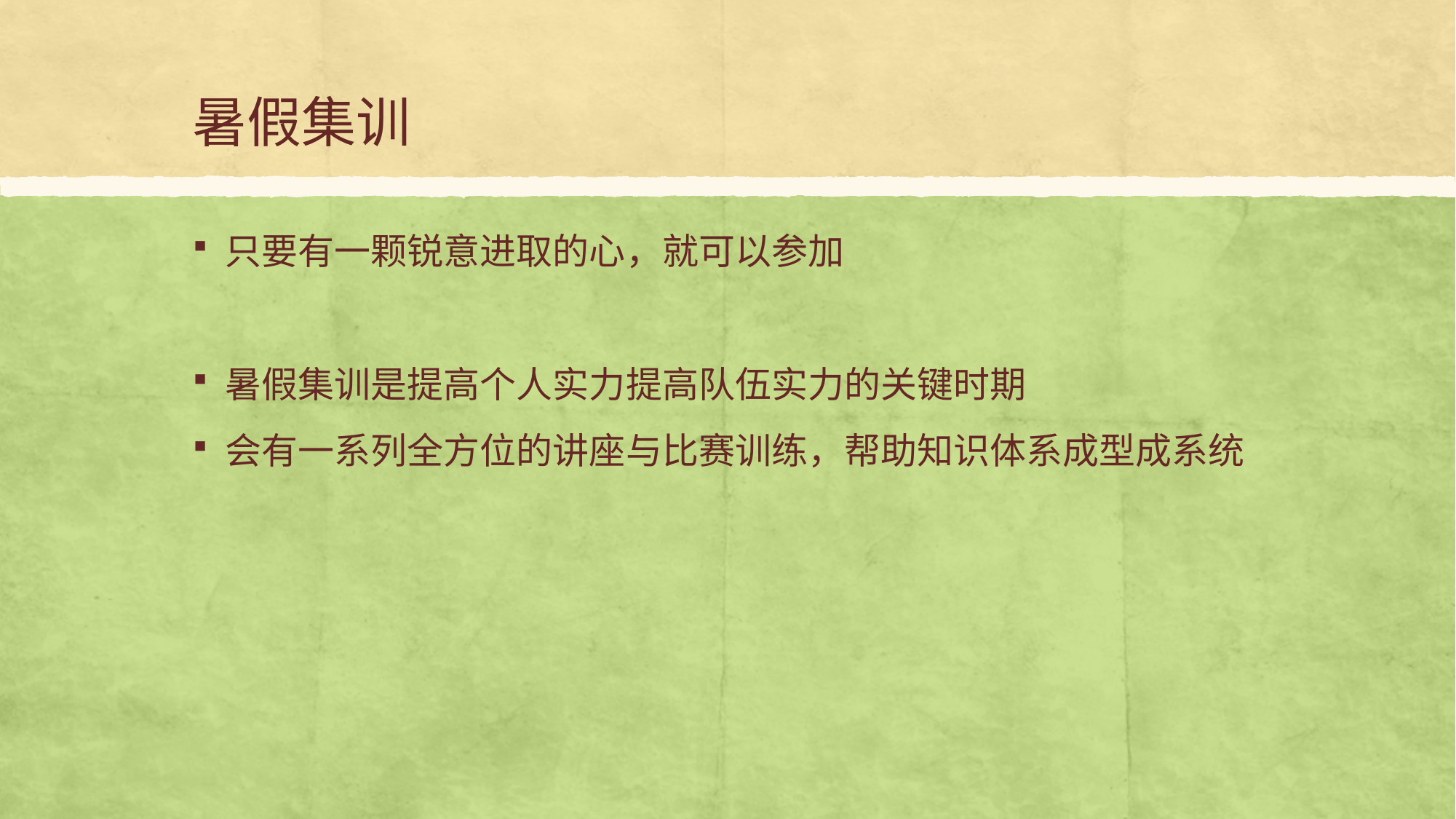

# 暑假集训
只要有一颗锐意进取的心，就可以参加

暑假集训是提高个人实力提高队伍实力的关键时期
会有一系列全方位的讲座与比赛训练，帮助知识体系成型成系统